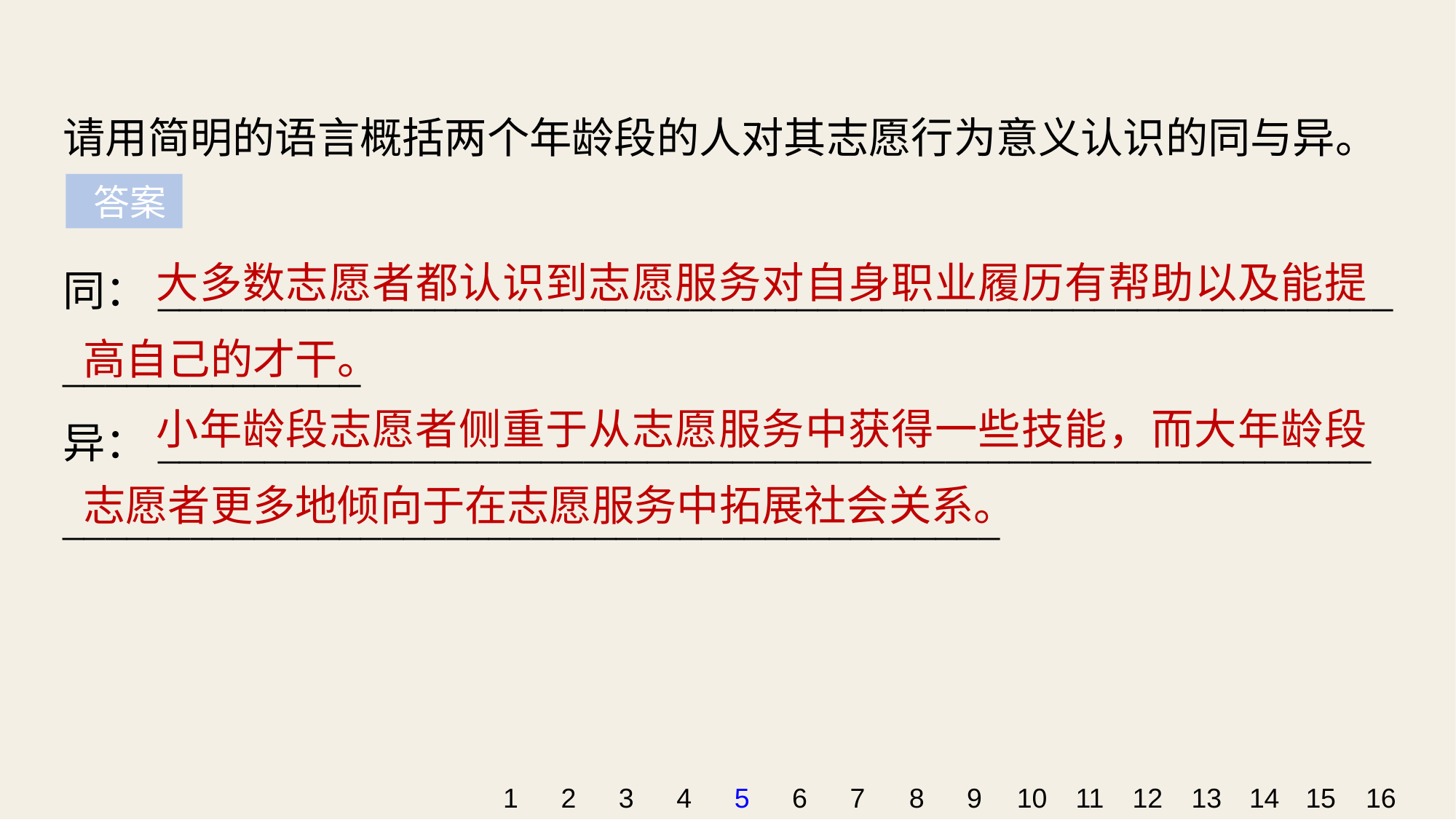

请用简明的语言概括两个年龄段的人对其志愿行为意义认识的同与异。

同：__________________________________________________________
______________
异：_________________________________________________________
____________________________________________
 答案
      大多数志愿者都认识到志愿服务对自身职业履历有帮助以及能提高自己的才干。
      小年龄段志愿者侧重于从志愿服务中获得一些技能，而大年龄段志愿者更多地倾向于在志愿服务中拓展社会关系。
1
2
3
4
5
6
7
8
9
10
11
12
13
14
15
16